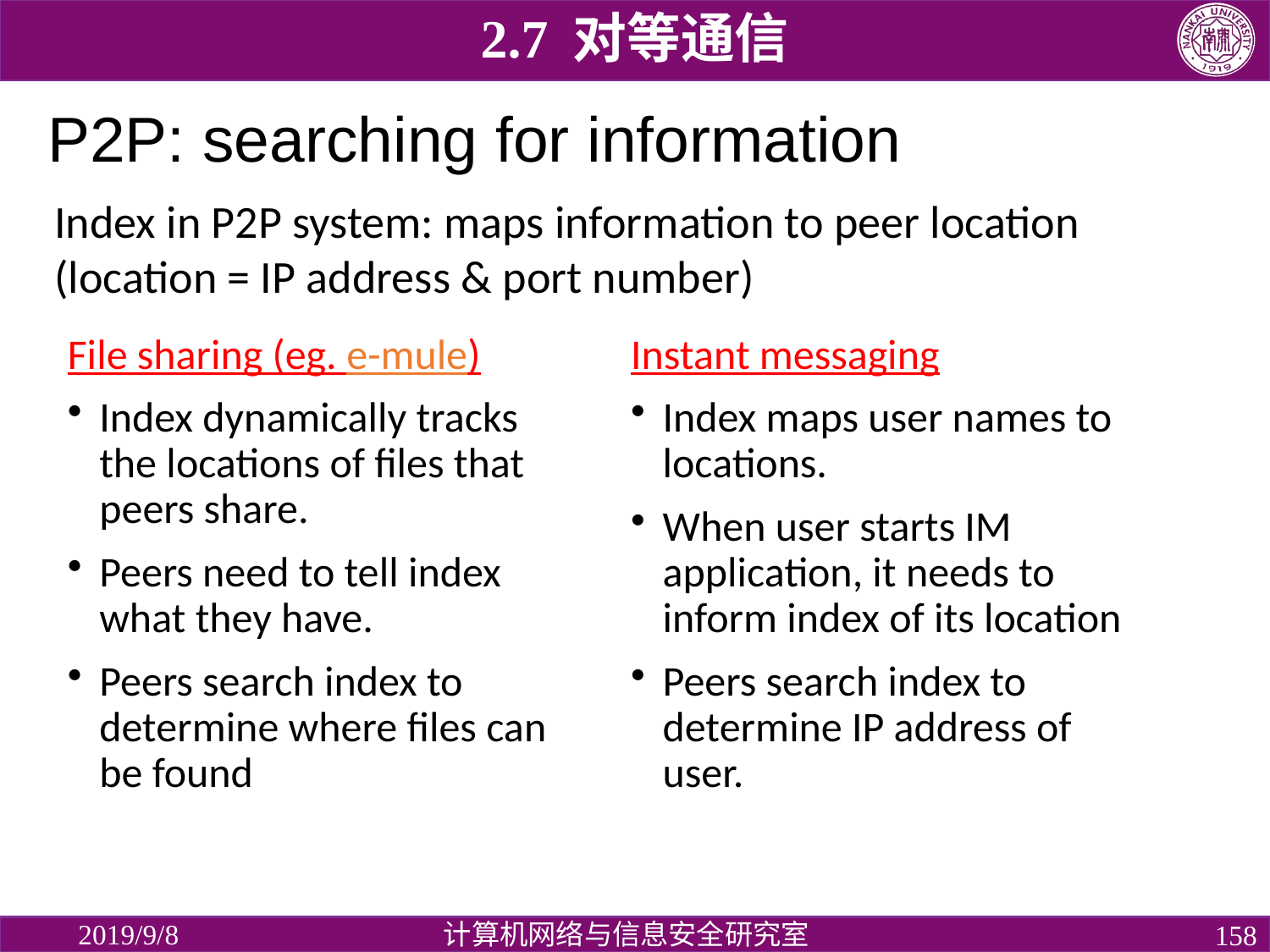

2.7 对等通信
# P2P: searching for information
Index in P2P system: maps information to peer location
(location = IP address & port number)
File sharing (eg. e-mule)
Index dynamically tracks the locations of files that peers share.
Peers need to tell index what they have.
Peers search index to determine where files can be found
Instant messaging
Index maps user names to locations.
When user starts IM application, it needs to inform index of its location
Peers search index to determine IP address of user.